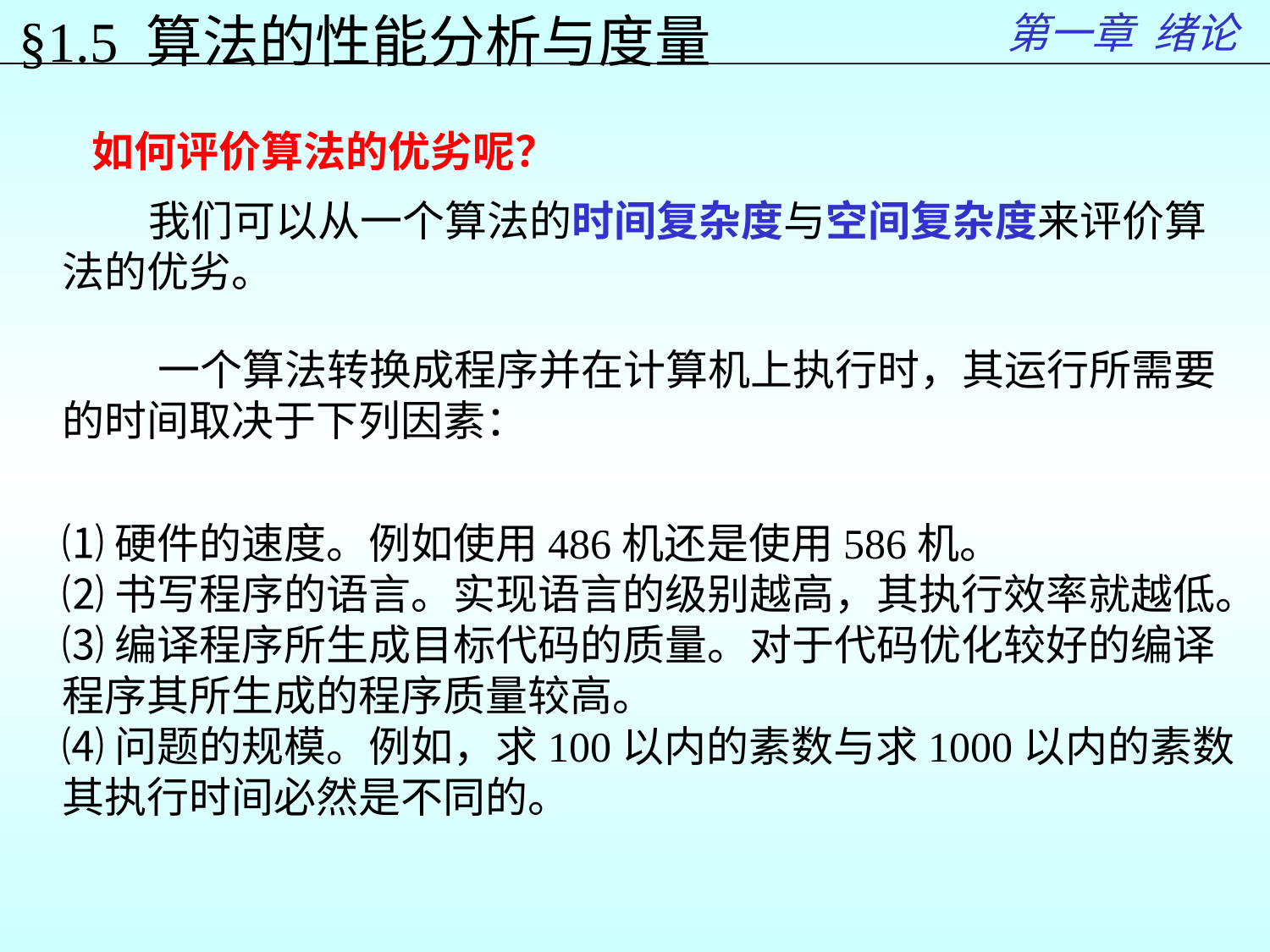

第一章  绪论

§1.5 算法的性能分析与度量
如何评价算法的优劣呢？
        我们可以从一个算法的时间复杂度与空间复杂度来评价算法的优劣。
         一个算法转换成程序并在计算机上执行时，其运行所需要的时间取决于下列因素：

⑴硬件的速度。例如使用486机还是使用586机。
⑵书写程序的语言。实现语言的级别越高，其执行效率就越低。
⑶编译程序所生成目标代码的质量。对于代码优化较好的编译程序其所生成的程序质量较高。
⑷问题的规模。例如，求100以内的素数与求1000以内的素数其执行时间必然是不同的。